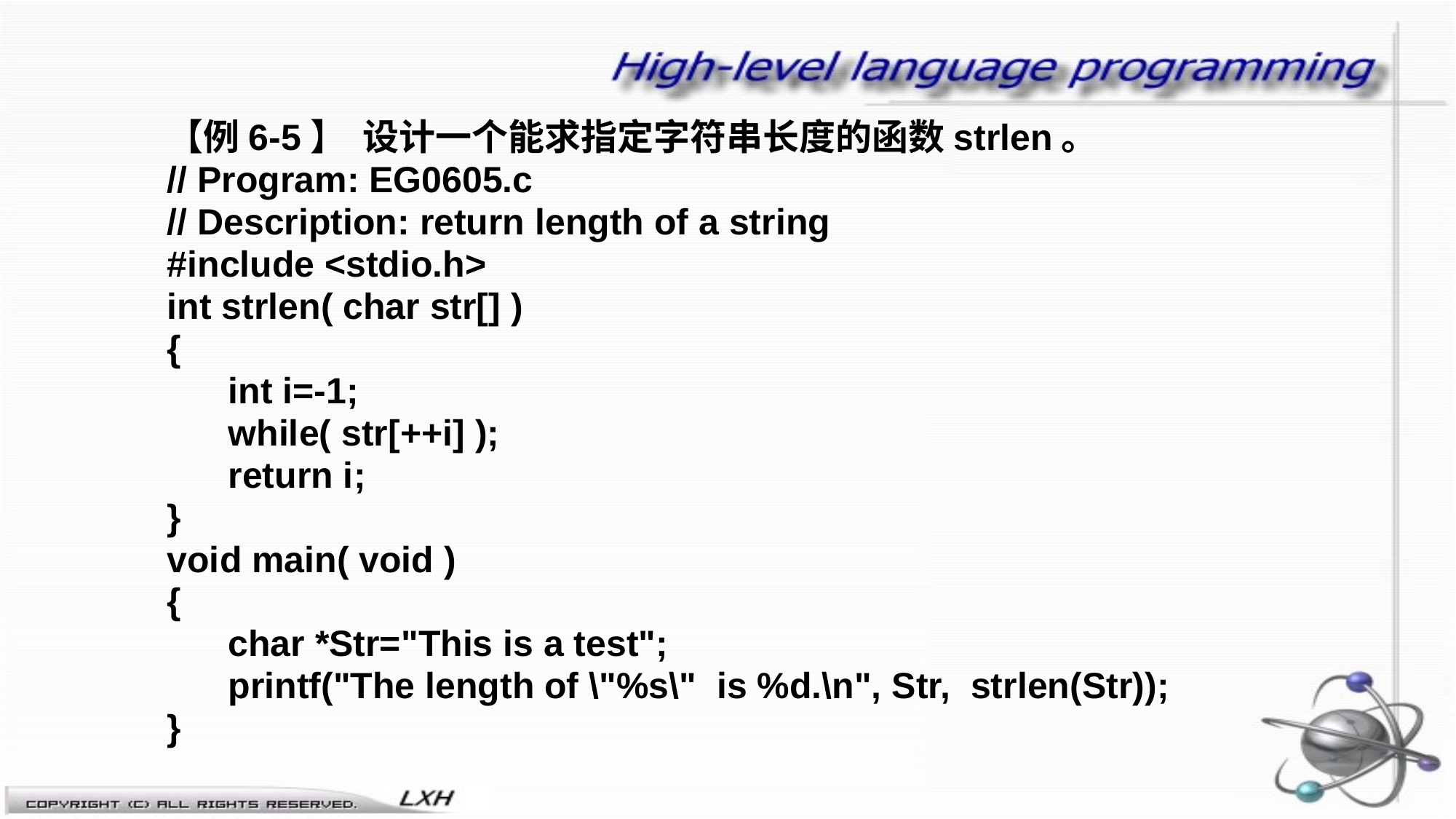

【例6-5】  设计一个能求指定字符串长度的函数strlen。
// Program: EG0605.c
// Description: return length of a string
#include <stdio.h>
int strlen( char str[] )
{
      int i=-1;
      while( str[++i] );
      return i;
}
void main( void )
{
      char *Str="This is a test";
      printf("The length of \"%s\"  is %d.\n", Str,  strlen(Str));
}